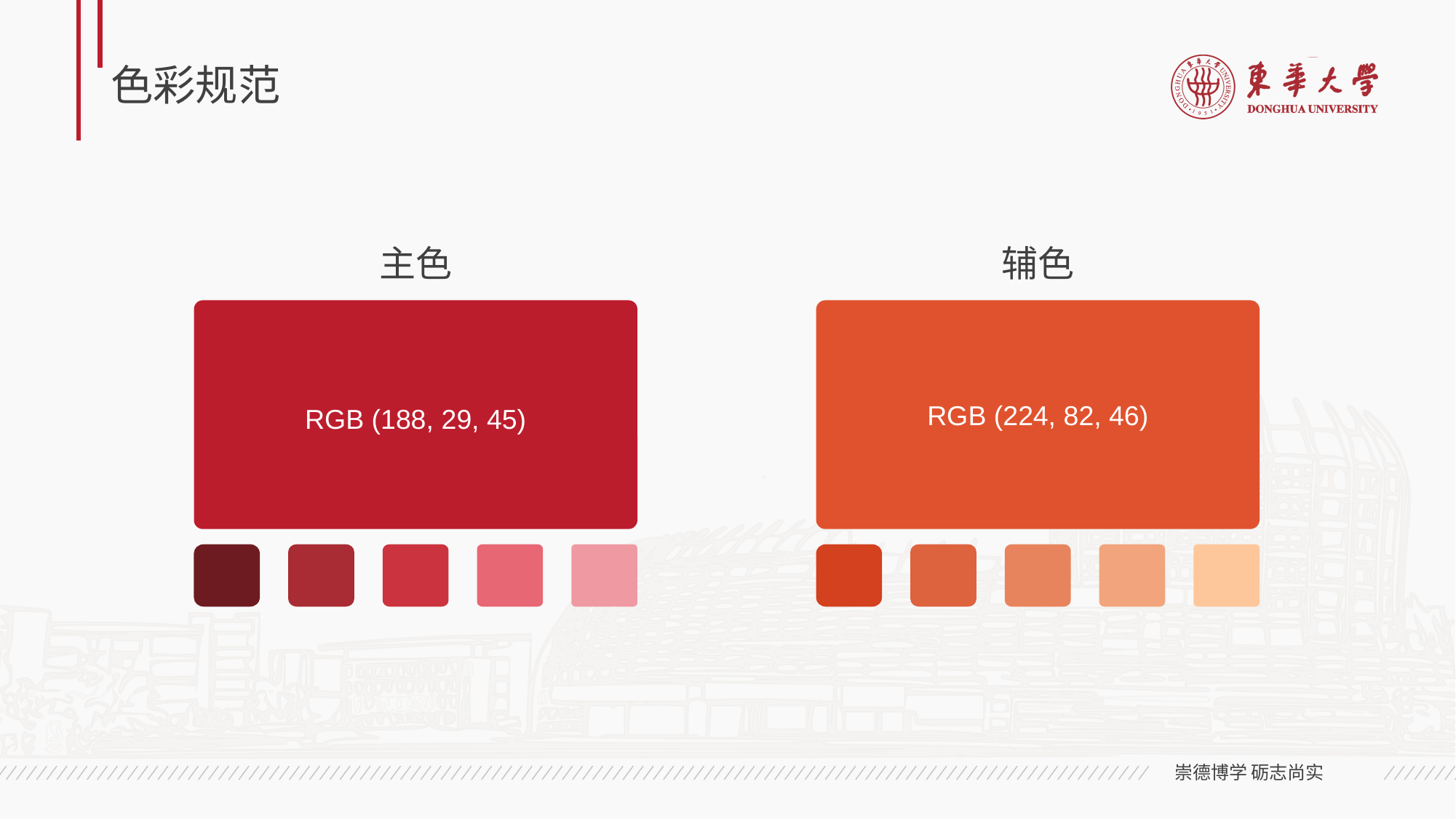

# 色彩规范
主色
辅色
RGB (188, 29, 45)
RGB (224, 82, 46)